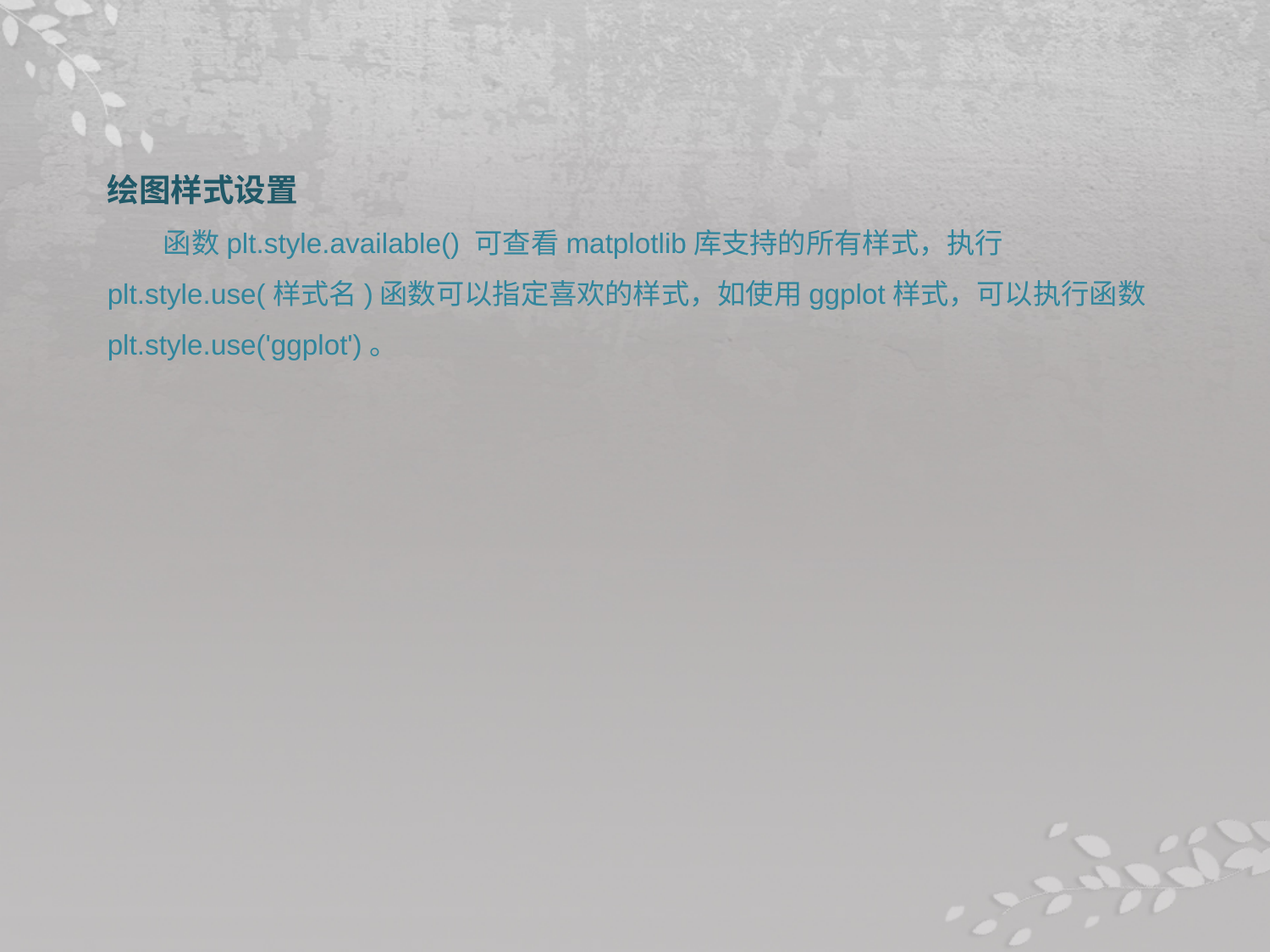

绘图样式设置
函数plt.style.available() 可查看matplotlib库支持的所有样式，执行plt.style.use(样式名)函数可以指定喜欢的样式，如使用ggplot样式，可以执行函数plt.style.use('ggplot')。